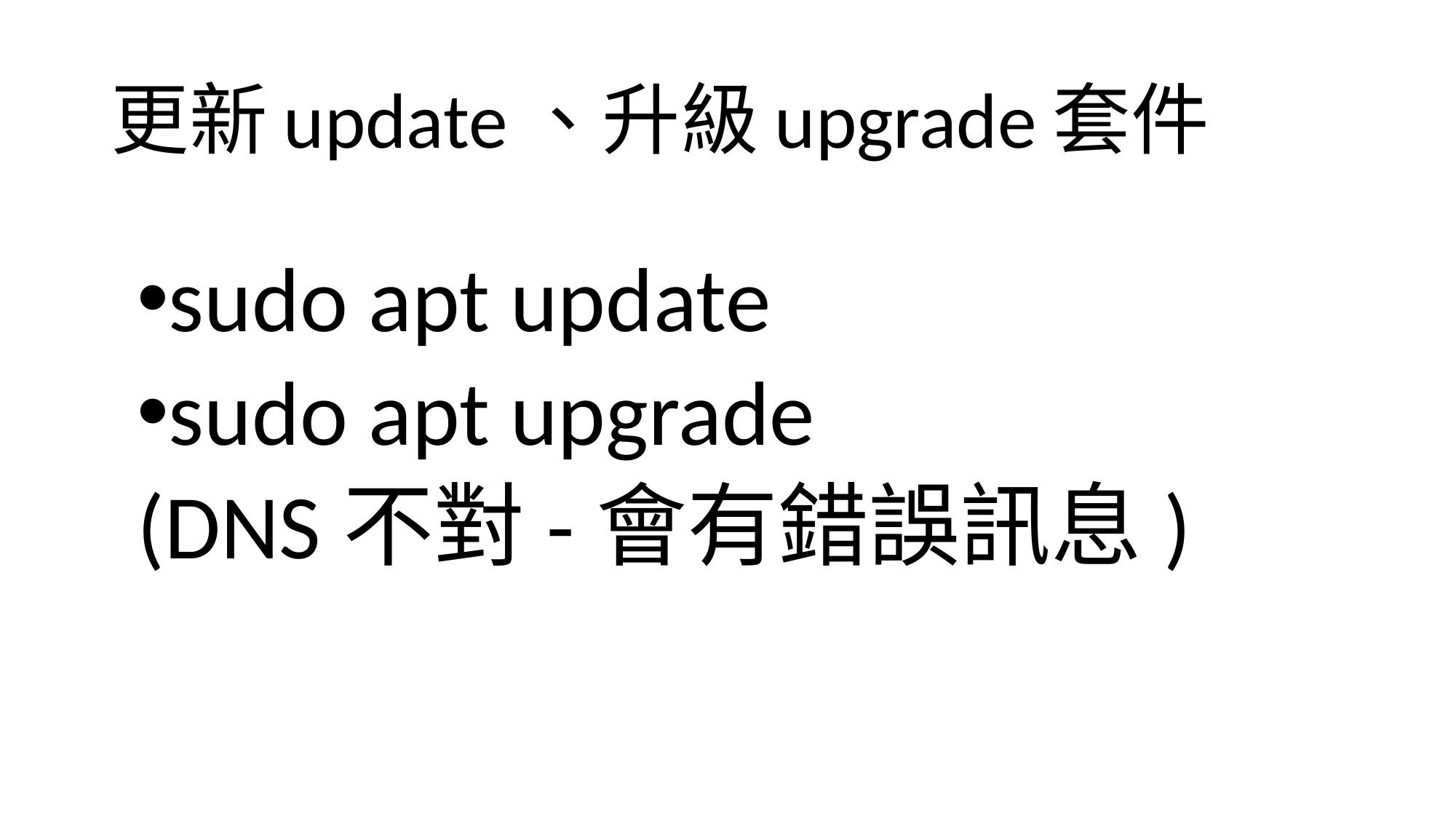

# 更新update、升級upgrade套件
sudo apt update
sudo apt upgrade
(DNS不對-會有錯誤訊息)